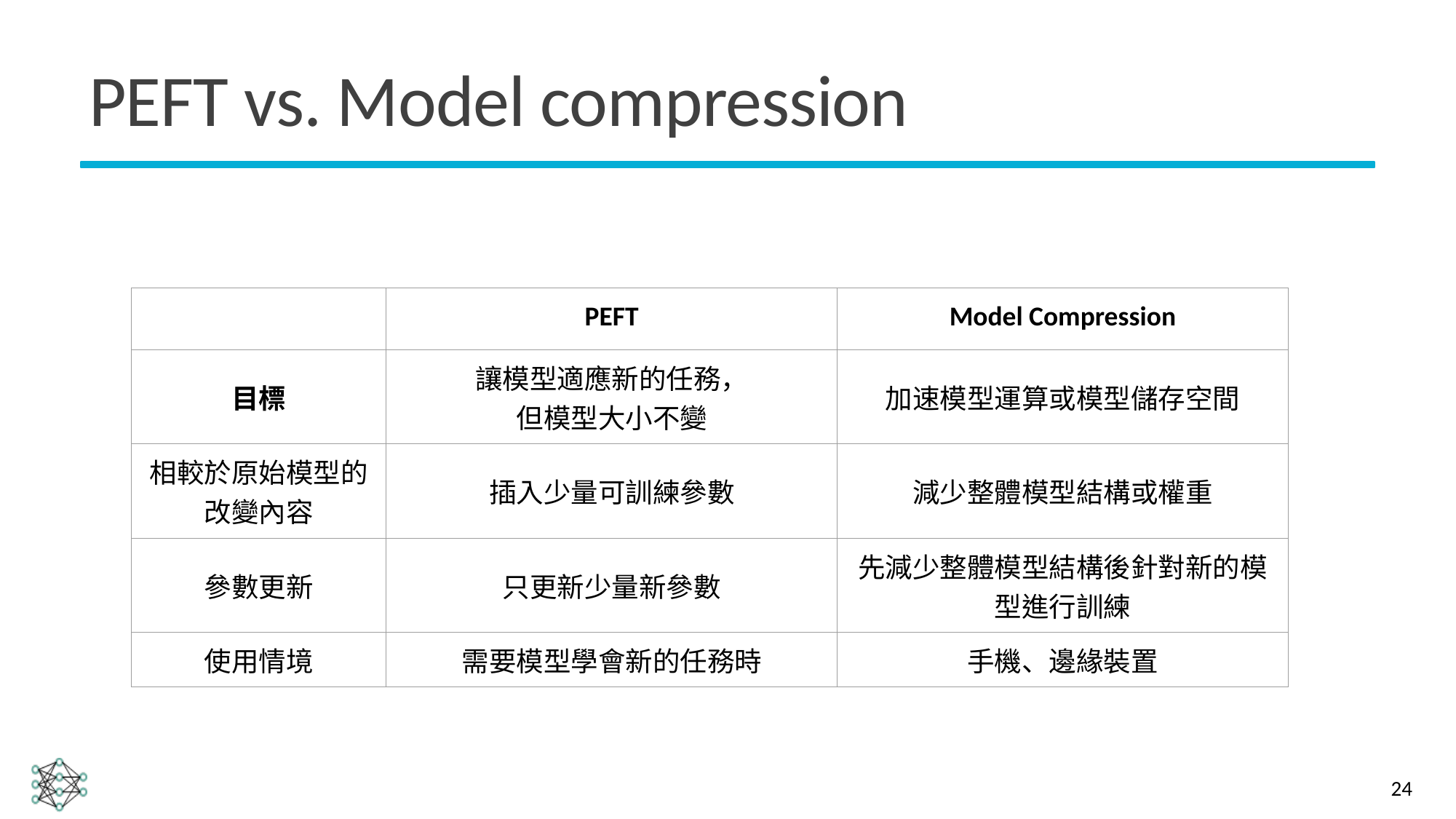

# PEFT vs. Model compression
|  | PEFT | Model Compression |
| --- | --- | --- |
| 目標 | 讓模型適應新的任務， 但模型大小不變 | 加速模型運算或模型儲存空間 |
| 相較於原始模型的改變內容 | 插入少量可訓練參數 | 減少整體模型結構或權重 |
| 參數更新 | 只更新少量新參數 | 先減少整體模型結構後針對新的模型進行訓練 |
| 使用情境 | 需要模型學會新的任務時 | 手機、邊緣裝置 |
24